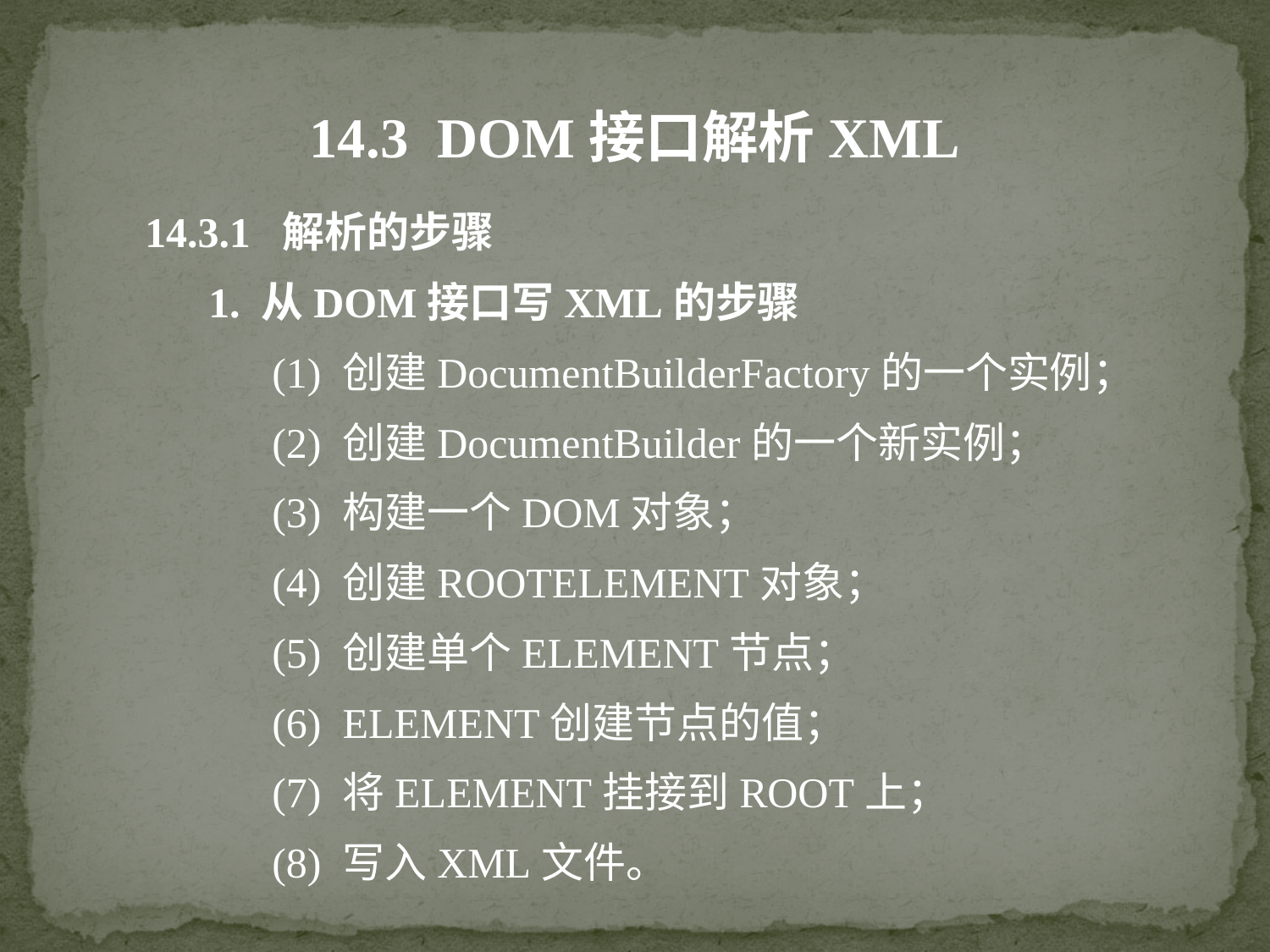

14.3  DOM接口解析XML
14.3.1  解析的步骤
1. 从DOM接口写XML的步骤
(1) 创建DocumentBuilderFactory的一个实例；
(2) 创建DocumentBuilder的一个新实例；
(3) 构建一个DOM对象；
(4) 创建ROOTELEMENT对象；
(5) 创建单个ELEMENT节点；
(6)  ELEMENT创建节点的值；
(7) 将ELEMENT挂接到ROOT上；
(8) 写入XML文件。